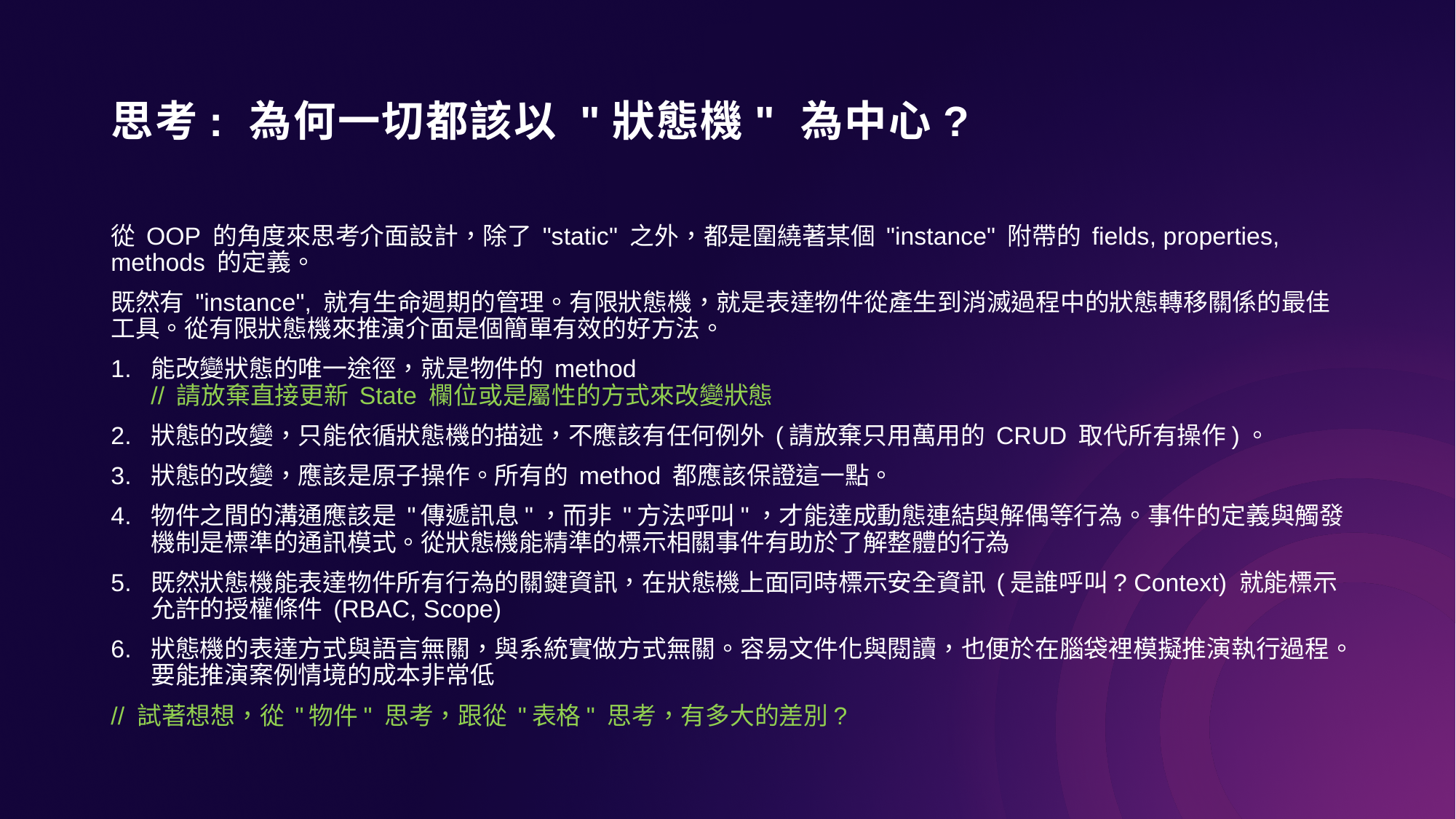

# 思考: 為何一切都該以 "狀態機" 為中心?
從 OOP 的角度來思考介面設計，除了 "static" 之外，都是圍繞著某個 "instance" 附帶的 fields, properties, methods 的定義。
既然有 "instance", 就有生命週期的管理。有限狀態機，就是表達物件從產生到消滅過程中的狀態轉移關係的最佳工具。從有限狀態機來推演介面是個簡單有效的好方法。
能改變狀態的唯一途徑，就是物件的 method
// 請放棄直接更新 State 欄位或是屬性的方式來改變狀態
狀態的改變，只能依循狀態機的描述，不應該有任何例外 (請放棄只用萬用的 CRUD 取代所有操作)。
狀態的改變，應該是原子操作。所有的 method 都應該保證這一點。
物件之間的溝通應該是 "傳遞訊息"，而非 "方法呼叫"，才能達成動態連結與解偶等行為。事件的定義與觸發機制是標準的通訊模式。從狀態機能精準的標示相關事件有助於了解整體的行為
既然狀態機能表達物件所有行為的關鍵資訊，在狀態機上面同時標示安全資訊 (是誰呼叫? Context) 就能標示允許的授權條件 (RBAC, Scope)
狀態機的表達方式與語言無關，與系統實做方式無關。容易文件化與閱讀，也便於在腦袋裡模擬推演執行過程。要能推演案例情境的成本非常低
// 試著想想，從 "物件" 思考，跟從 "表格" 思考，有多大的差別?